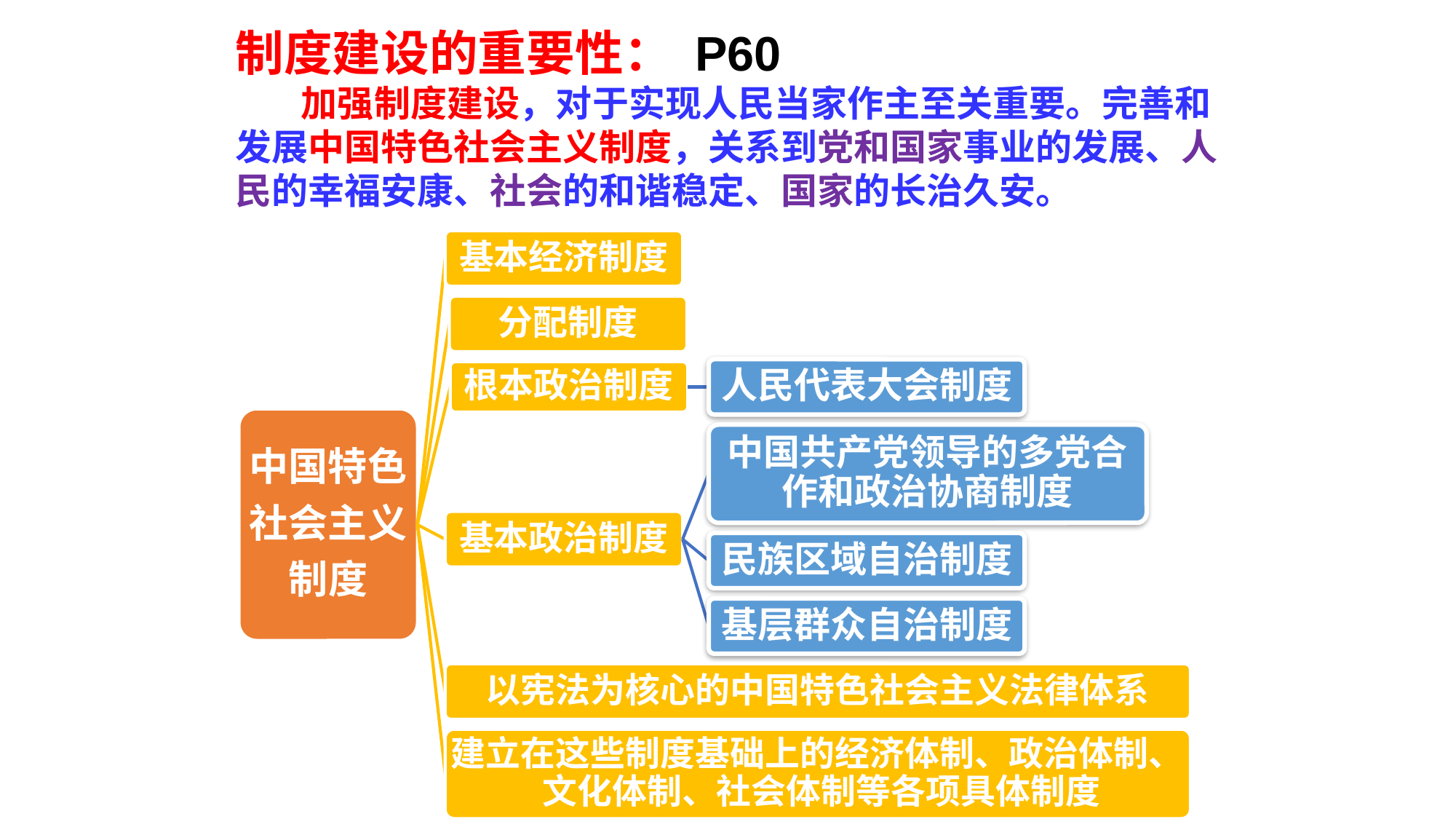

制度建设的重要性： P60
       加强制度建设，对于实现人民当家作主至关重要。完善和发展中国特色社会主义制度，关系到党和国家事业的发展、人民的幸福安康、社会的和谐稳定、国家的长治久安。
中国特色
社会主义
制度

基本经济制度

分配制度

根本政治制度

人民代表大会制度

基本政治制度

中国共产党领导的多党合作和政治协商制度

民族区域自治制度

基层群众自治制度

以宪法为核心的中国特色社会主义法律体系

建立在这些制度基础上的经济体制、政治体制、  文化体制、社会体制等各项具体制度